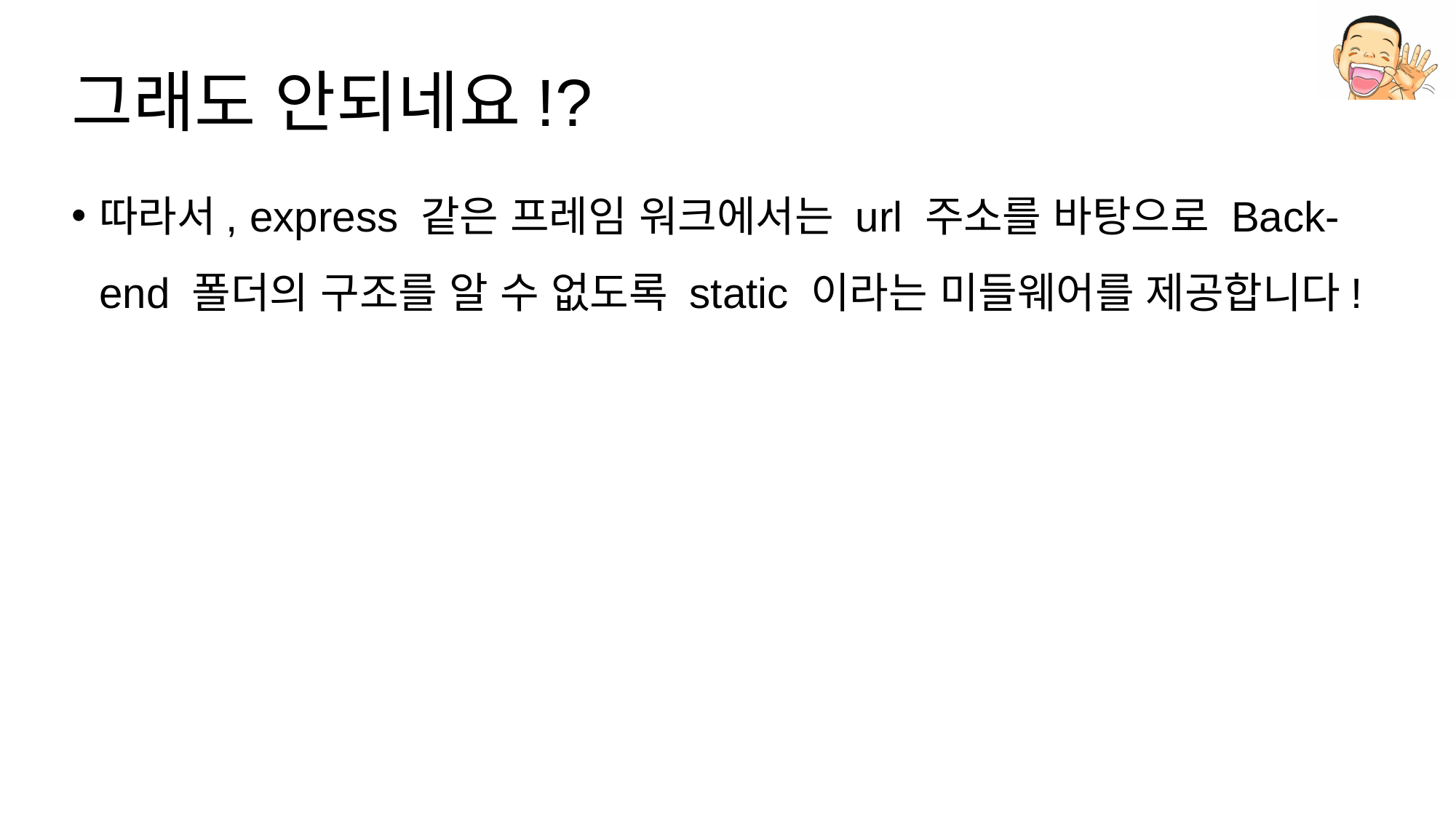

# 그래도 안되네요!?
따라서, express 같은 프레임 워크에서는 url 주소를 바탕으로 Back-end 폴더의 구조를 알 수 없도록 static 이라는 미들웨어를 제공합니다!